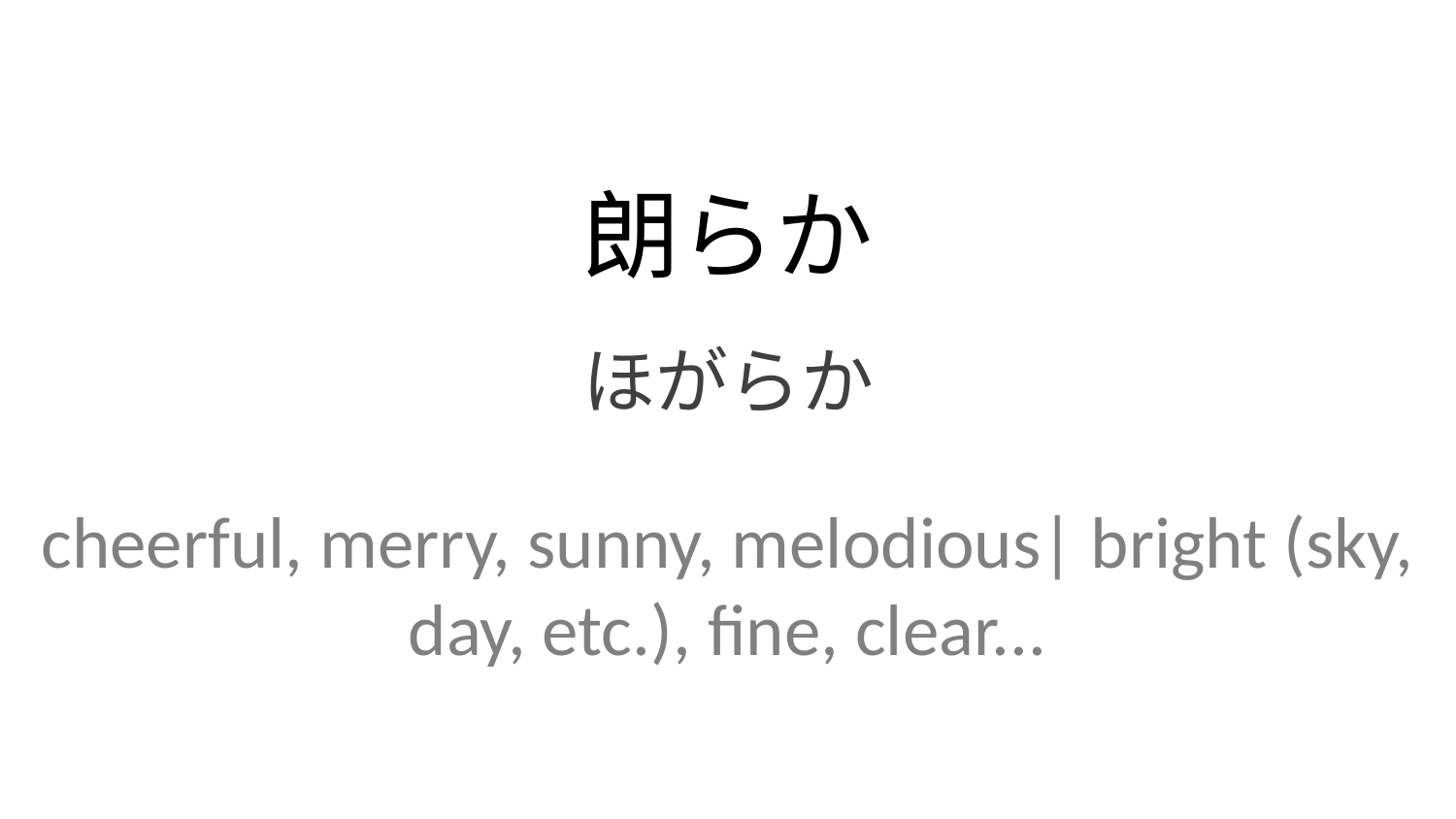

朗らか

ほがらか
cheerful, merry, sunny, melodious| bright (sky, day, etc.), fine, clear...